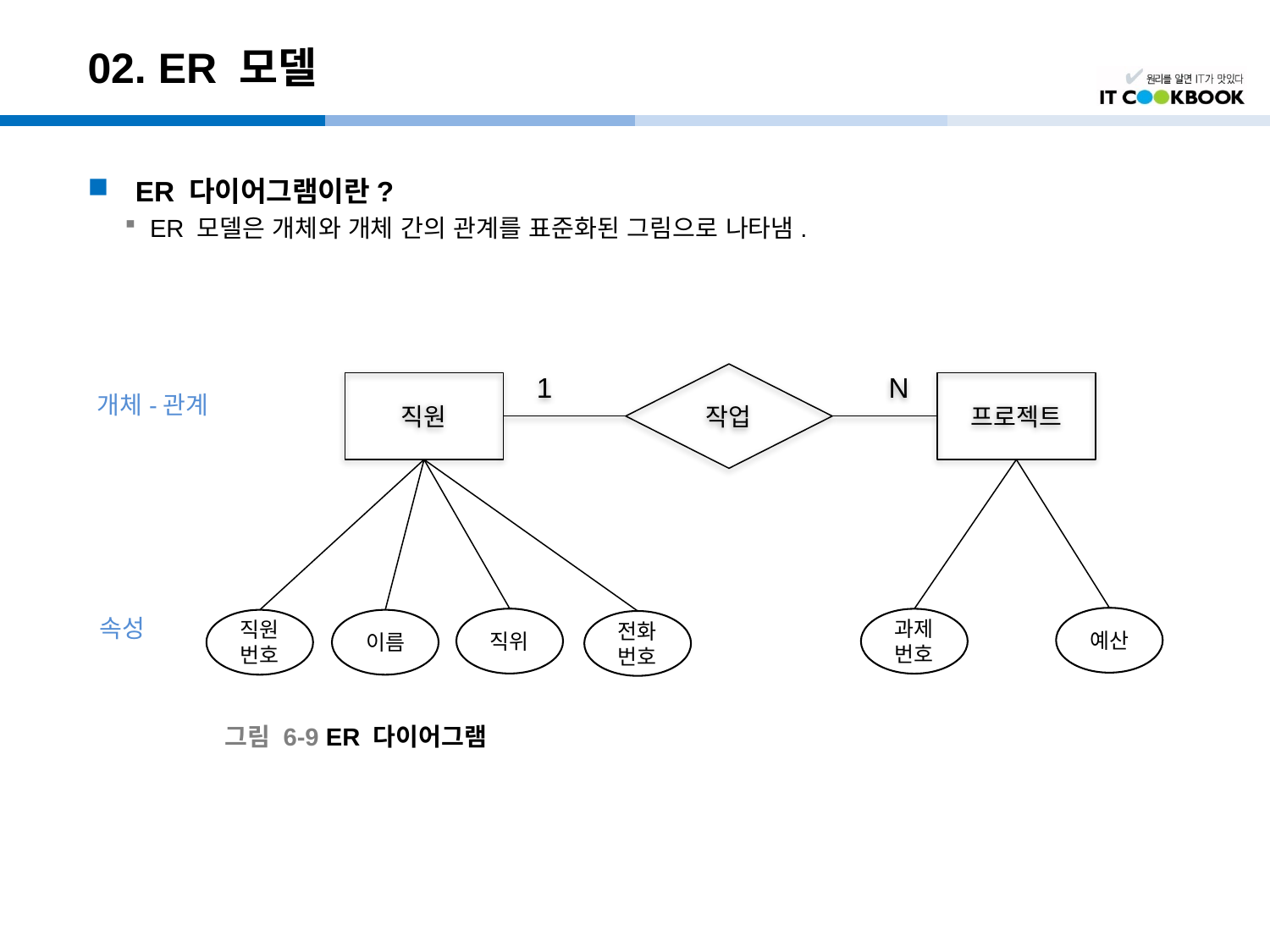

# 02. ER 모델
ER 다이어그램이란?
ER 모델은 개체와 개체 간의 관계를 표준화된 그림으로 나타냄.
1
작업
N
직원
프로젝트
개체-관계
속성
예산
직위
과제번호
직원번호
이름
전화번호
그림 6-9 ER 다이어그램